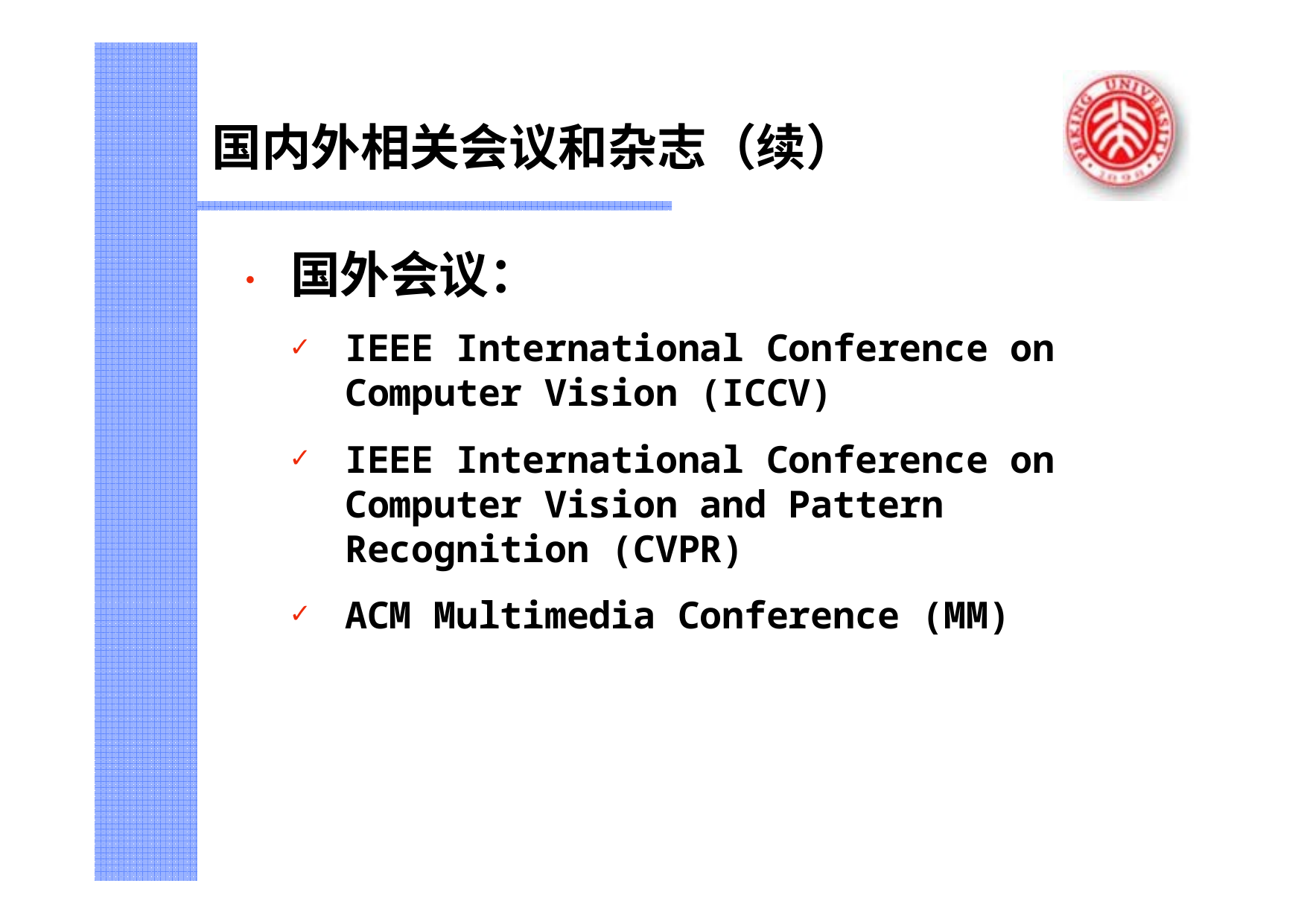

# 国内外相关会议和杂志（续）
•	国外会议：
IEEE International Conference on Computer Vision (ICCV)
IEEE International Conference on Computer Vision and Pattern Recognition (CVPR)
ACM Multimedia Conference (MM)